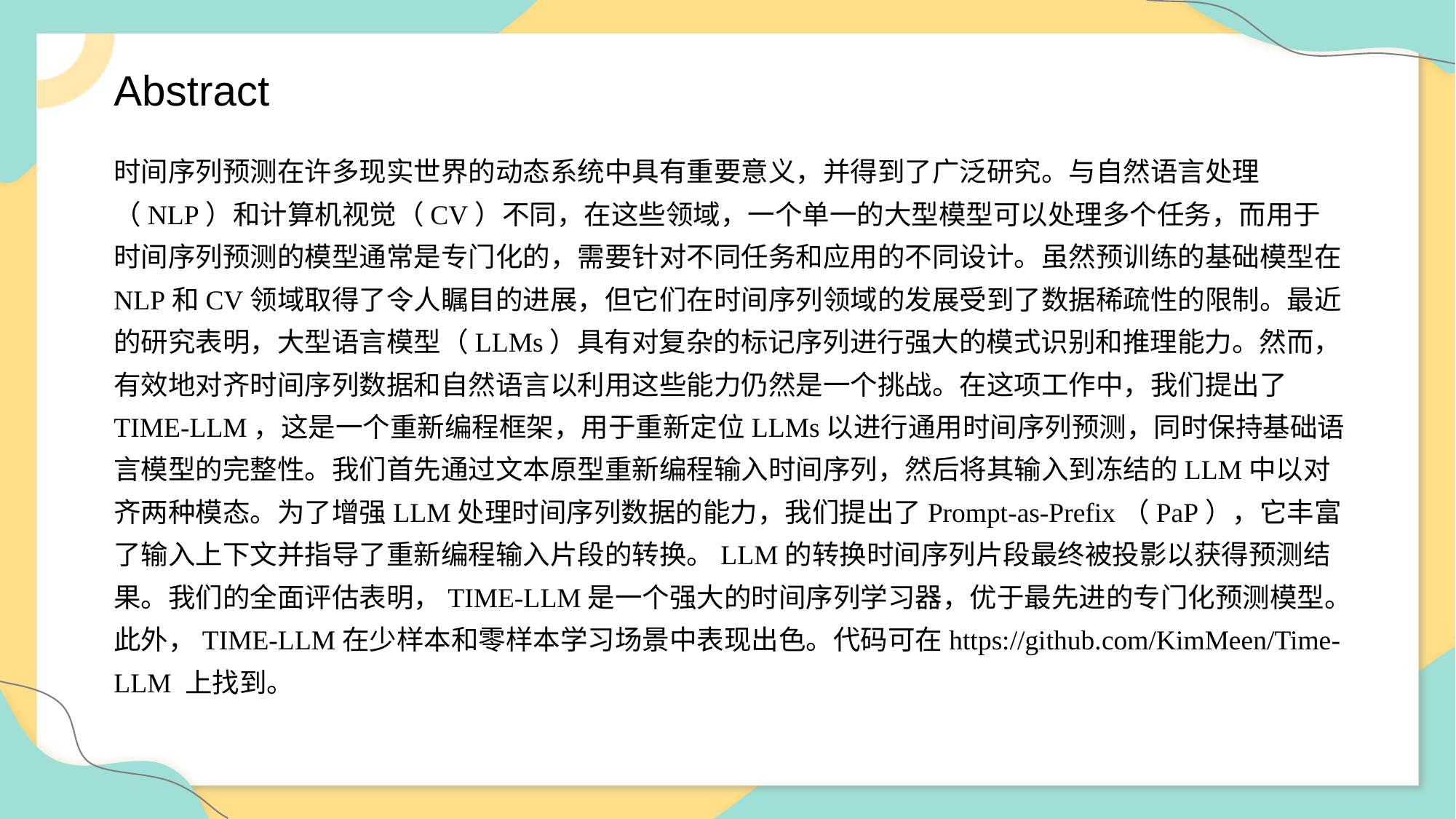

# Abstract
时间序列预测在许多现实世界的动态系统中具有重要意义，并得到了广泛研究。与自然语言处理（NLP）和计算机视觉（CV）不同，在这些领域，一个单一的大型模型可以处理多个任务，而用于时间序列预测的模型通常是专门化的，需要针对不同任务和应用的不同设计。虽然预训练的基础模型在NLP和CV领域取得了令人瞩目的进展，但它们在时间序列领域的发展受到了数据稀疏性的限制。最近的研究表明，大型语言模型（LLMs）具有对复杂的标记序列进行强大的模式识别和推理能力。然而，有效地对齐时间序列数据和自然语言以利用这些能力仍然是一个挑战。在这项工作中，我们提出了TIME-LLM，这是一个重新编程框架，用于重新定位LLMs以进行通用时间序列预测，同时保持基础语言模型的完整性。我们首先通过文本原型重新编程输入时间序列，然后将其输入到冻结的LLM中以对齐两种模态。为了增强LLM处理时间序列数据的能力，我们提出了Prompt-as-Prefix（PaP），它丰富了输入上下文并指导了重新编程输入片段的转换。LLM的转换时间序列片段最终被投影以获得预测结果。我们的全面评估表明，TIME-LLM是一个强大的时间序列学习器，优于最先进的专门化预测模型。此外，TIME-LLM在少样本和零样本学习场景中表现出色。代码可在https://github.com/KimMeen/Time-LLM 上找到。